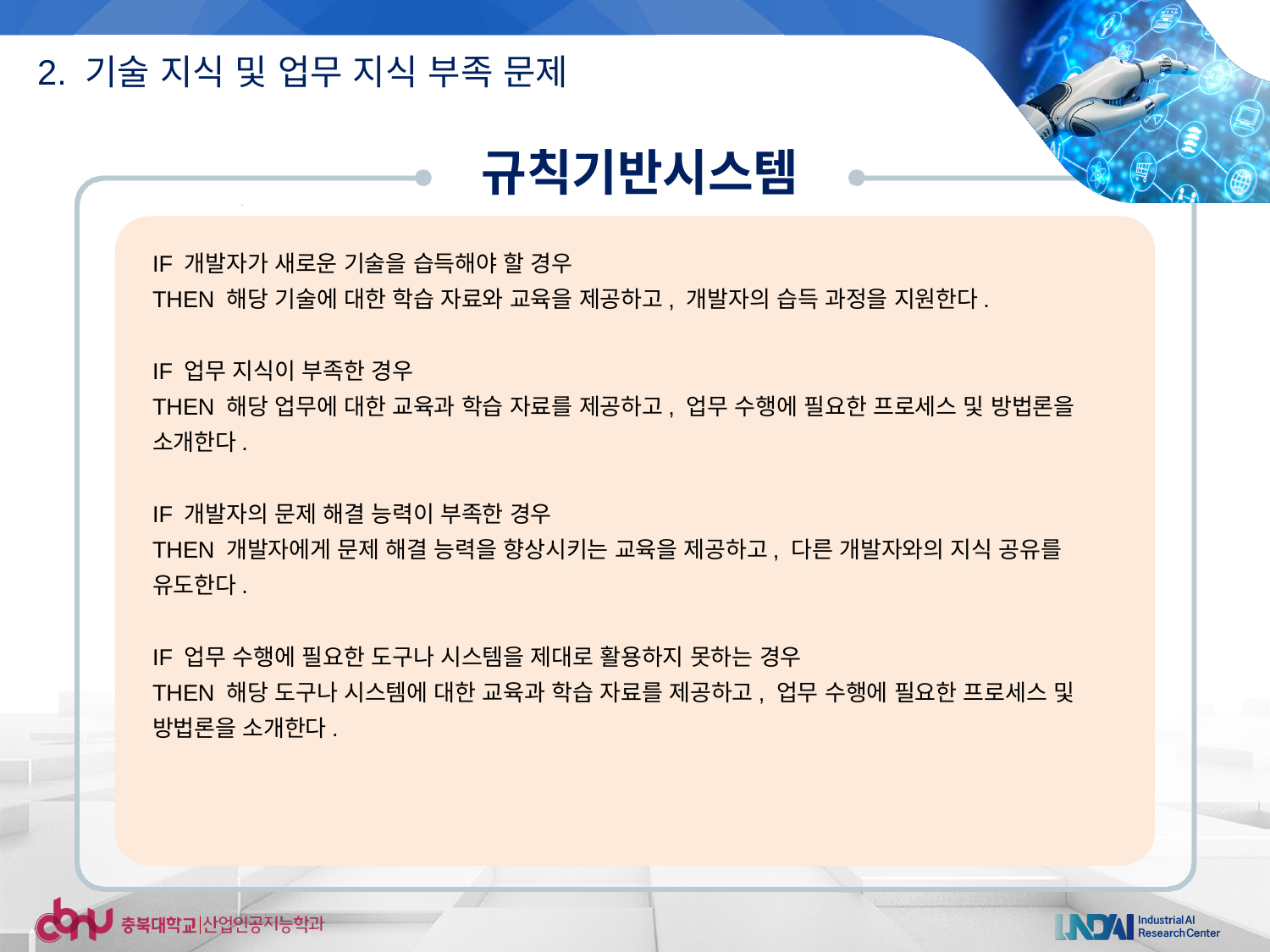

2. 기술 지식 및 업무 지식 부족 문제
규칙기반시스템

IF 개발자가 새로운 기술을 습득해야 할 경우
THEN 해당 기술에 대한 학습 자료와 교육을 제공하고, 개발자의 습득 과정을 지원한다.

IF 업무 지식이 부족한 경우
THEN 해당 업무에 대한 교육과 학습 자료를 제공하고, 업무 수행에 필요한 프로세스 및 방법론을 소개한다.

IF 개발자의 문제 해결 능력이 부족한 경우
THEN 개발자에게 문제 해결 능력을 향상시키는 교육을 제공하고, 다른 개발자와의 지식 공유를 유도한다.

IF 업무 수행에 필요한 도구나 시스템을 제대로 활용하지 못하는 경우
THEN 해당 도구나 시스템에 대한 교육과 학습 자료를 제공하고, 업무 수행에 필요한 프로세스 및 방법론을 소개한다.